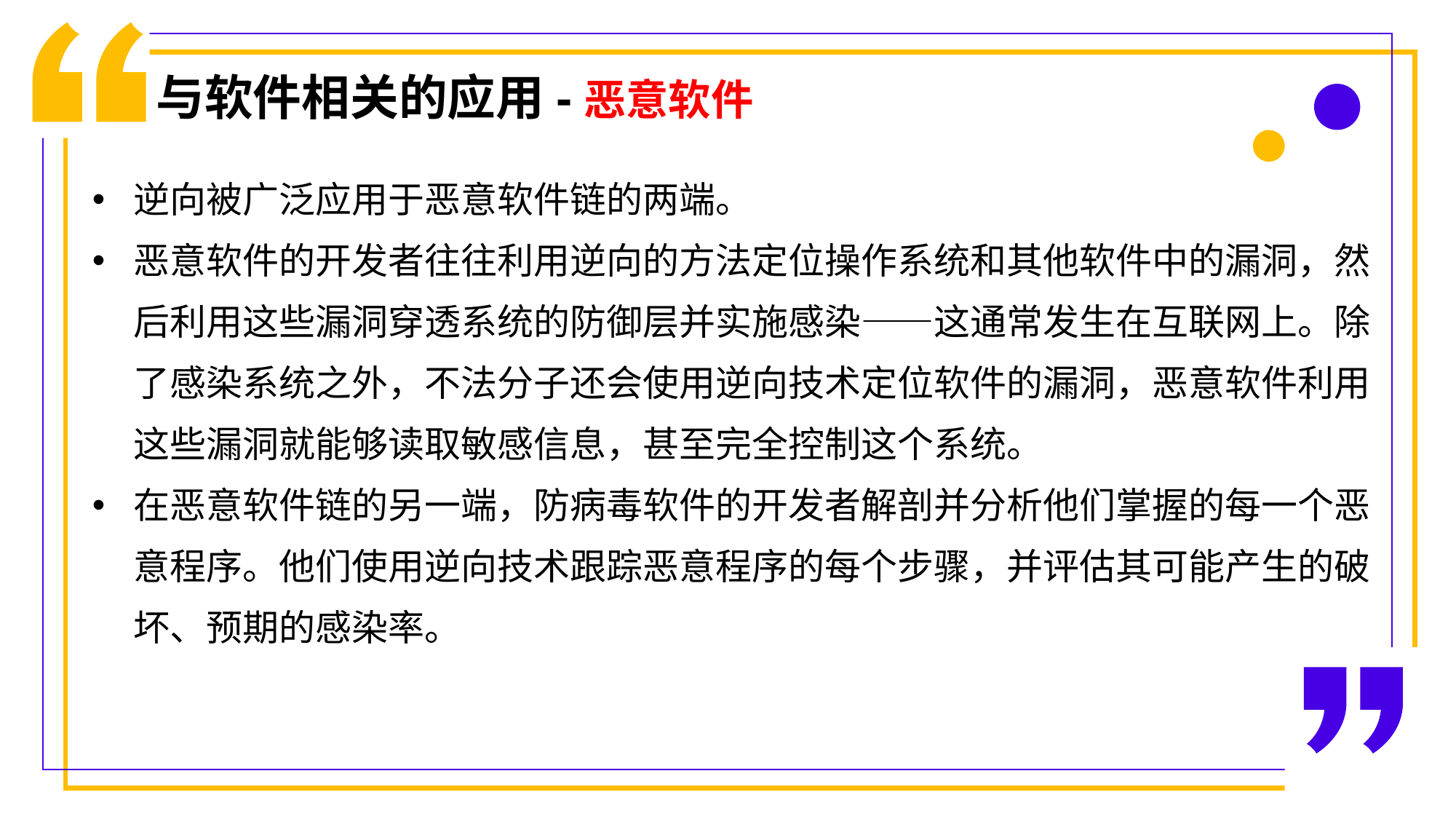

与软件相关的应用-恶意软件

逆向被广泛应用于恶意软件链的两端。
恶意软件的开发者往往利用逆向的方法定位操作系统和其他软件中的漏洞，然后利用这些漏洞穿透系统的防御层并实施感染——这通常发生在互联网上。除了感染系统之外，不法分子还会使用逆向技术定位软件的漏洞，恶意软件利用这些漏洞就能够读取敏感信息，甚至完全控制这个系统。
在恶意软件链的另一端，防病毒软件的开发者解剖并分析他们掌握的每一个恶意程序。他们使用逆向技术跟踪恶意程序的每个步骤，并评估其可能产生的破坏、预期的感染率。